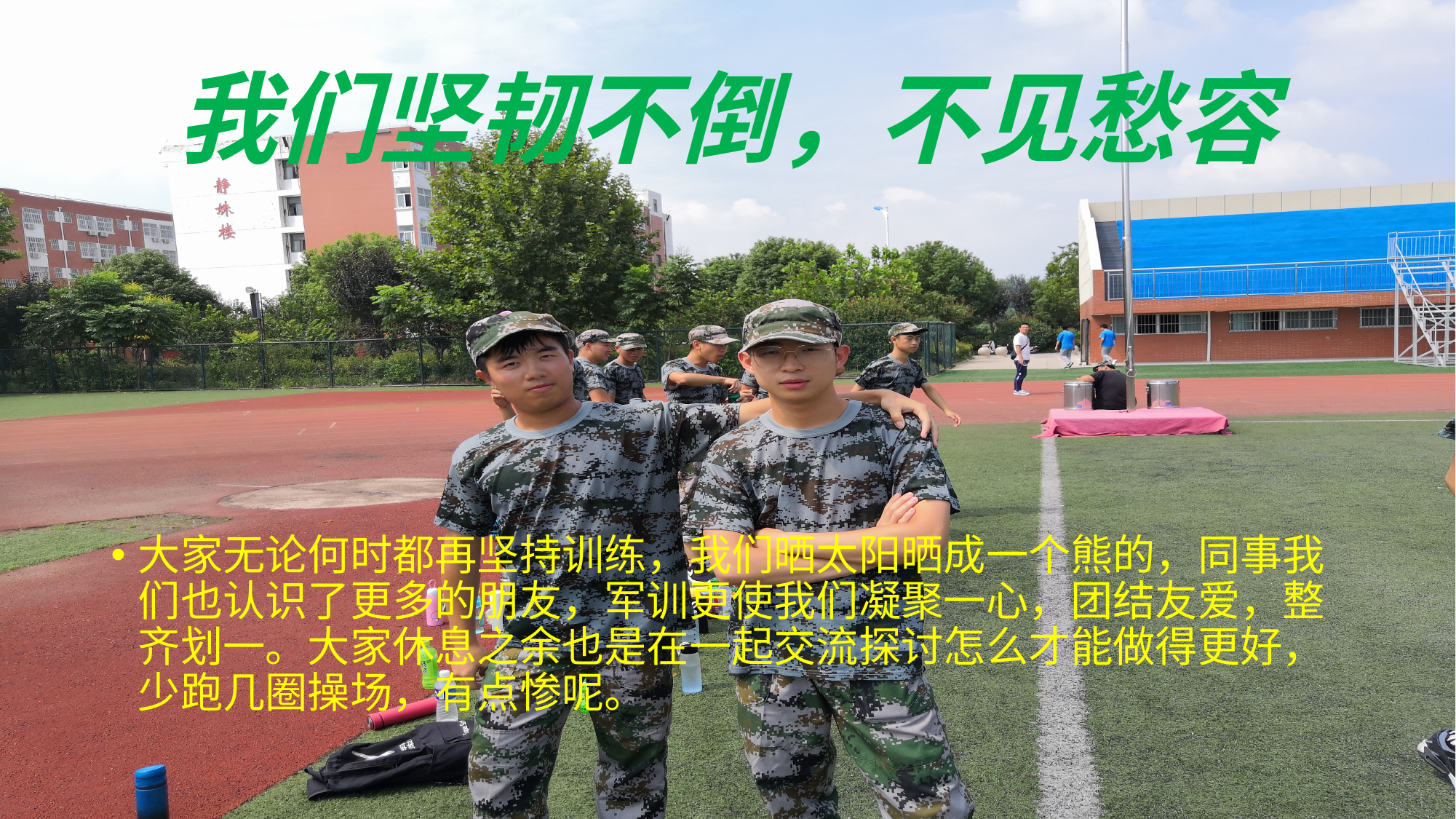

# 我们坚韧不倒，不见愁容

大家无论何时都再坚持训练，我们晒太阳晒成一个熊的，同事我们也认识了更多的朋友，军训更使我们凝聚一心，团结友爱，整齐划一。大家休息之余也是在一起交流探讨怎么才能做得更好，少跑几圈操场，有点惨呢。